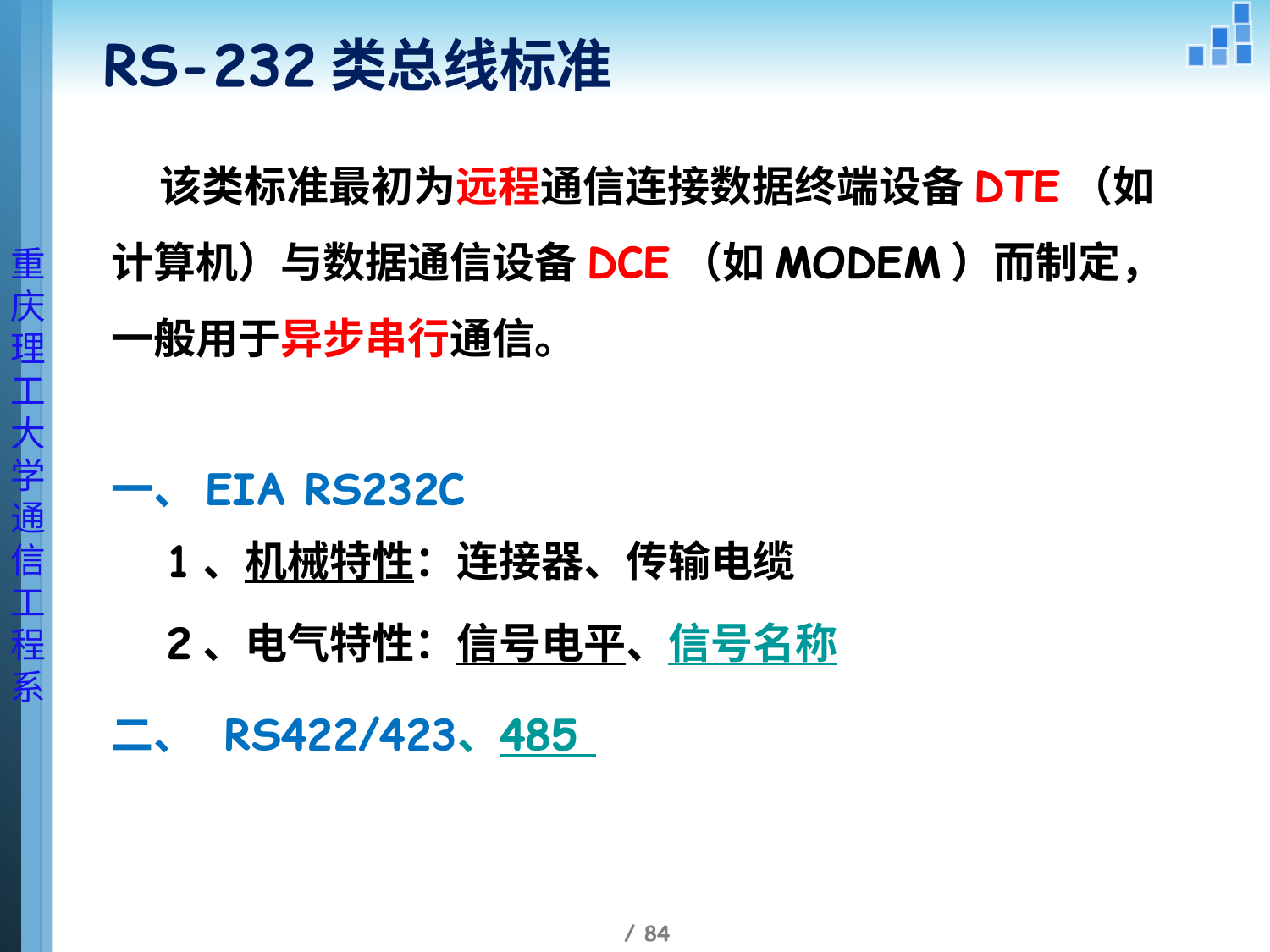

# RS-232类总线标准
    该类标准最初为远程通信连接数据终端设备DTE（如计算机）与数据通信设备DCE（如MODEM）而制定，一般用于异步串行通信。

一、EIA RS232C
   1、机械特性：连接器、传输电缆
   2、电气特性：信号电平、信号名称
二、 RS422/423、485
70
/ 84